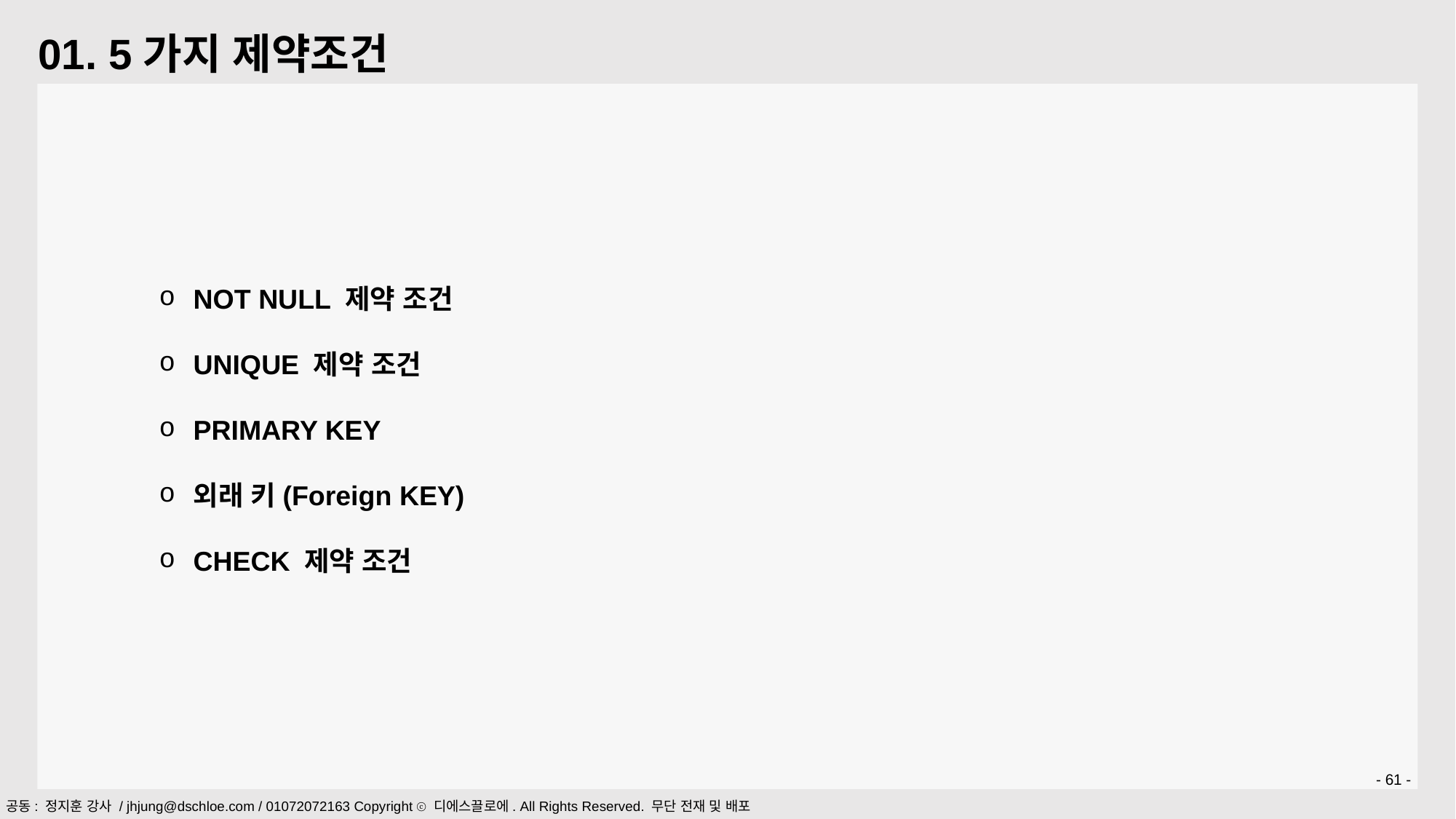

01. 5가지 제약조건
NOT NULL 제약 조건
UNIQUE 제약 조건
PRIMARY KEY
외래 키(Foreign KEY)
CHECK 제약 조건
- 61 -